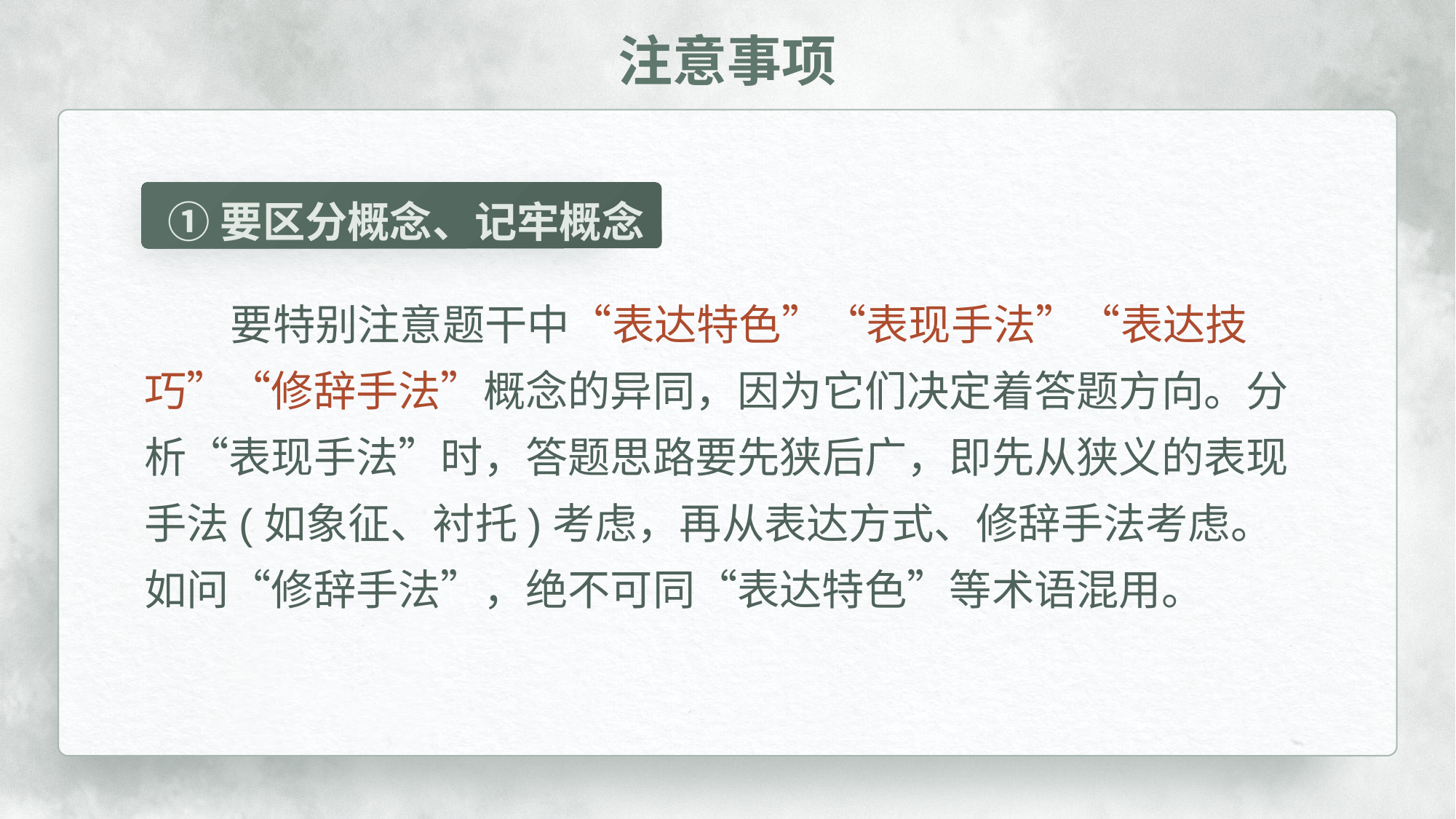

注意事项

①要区分概念、记牢概念

要特别注意题干中“表达特色”“表现手法”“表达技巧”“修辞手法”概念的异同，因为它们决定着答题方向。分析“表现手法”时，答题思路要先狭后广，即先从狭义的表现手法(如象征、衬托)考虑，再从表达方式、修辞手法考虑。如问“修辞手法”，绝不可同“表达特色”等术语混用。